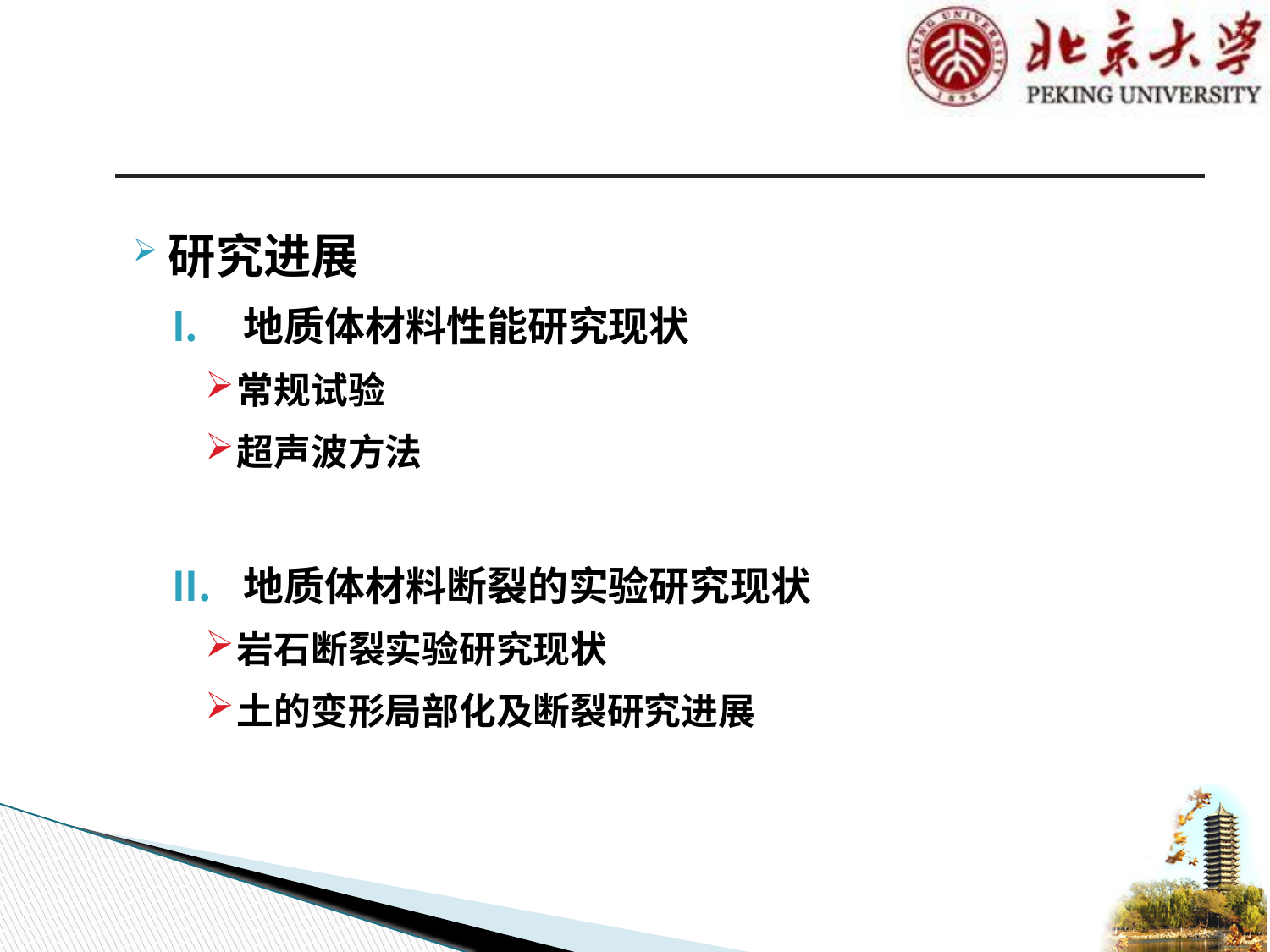

#
研究进展
地质体材料性能研究现状
常规试验
超声波方法

地质体材料断裂的实验研究现状
岩石断裂实验研究现状
土的变形局部化及断裂研究进展